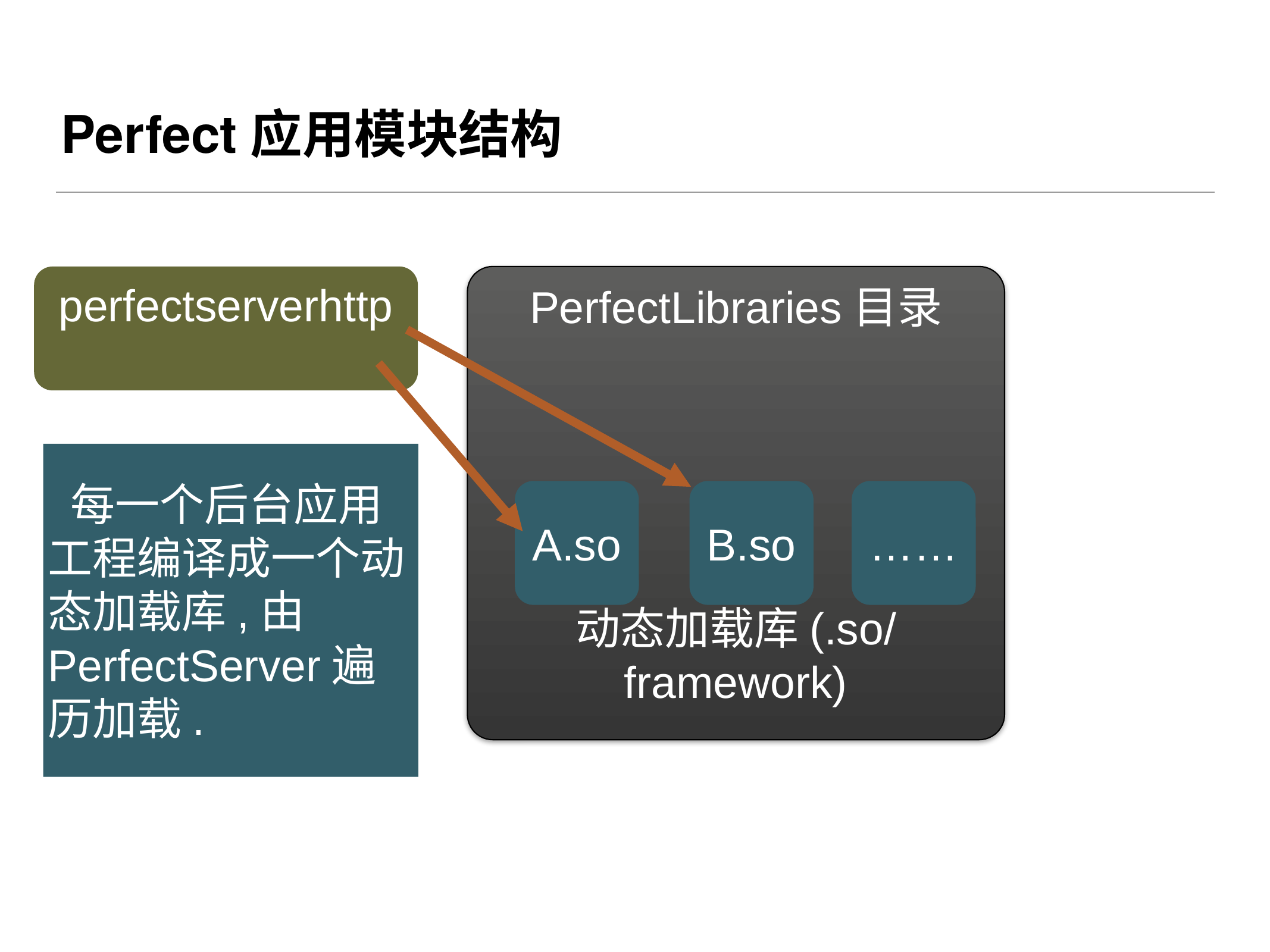

# Perfect应用模块结构
perfectserverhttp
PerfectLibraries目录

动态加载库(.so/framework)

每一个后台应用工程编译成一个动态加载库,由PerfectServer遍历加载.
A.so
B.so
……